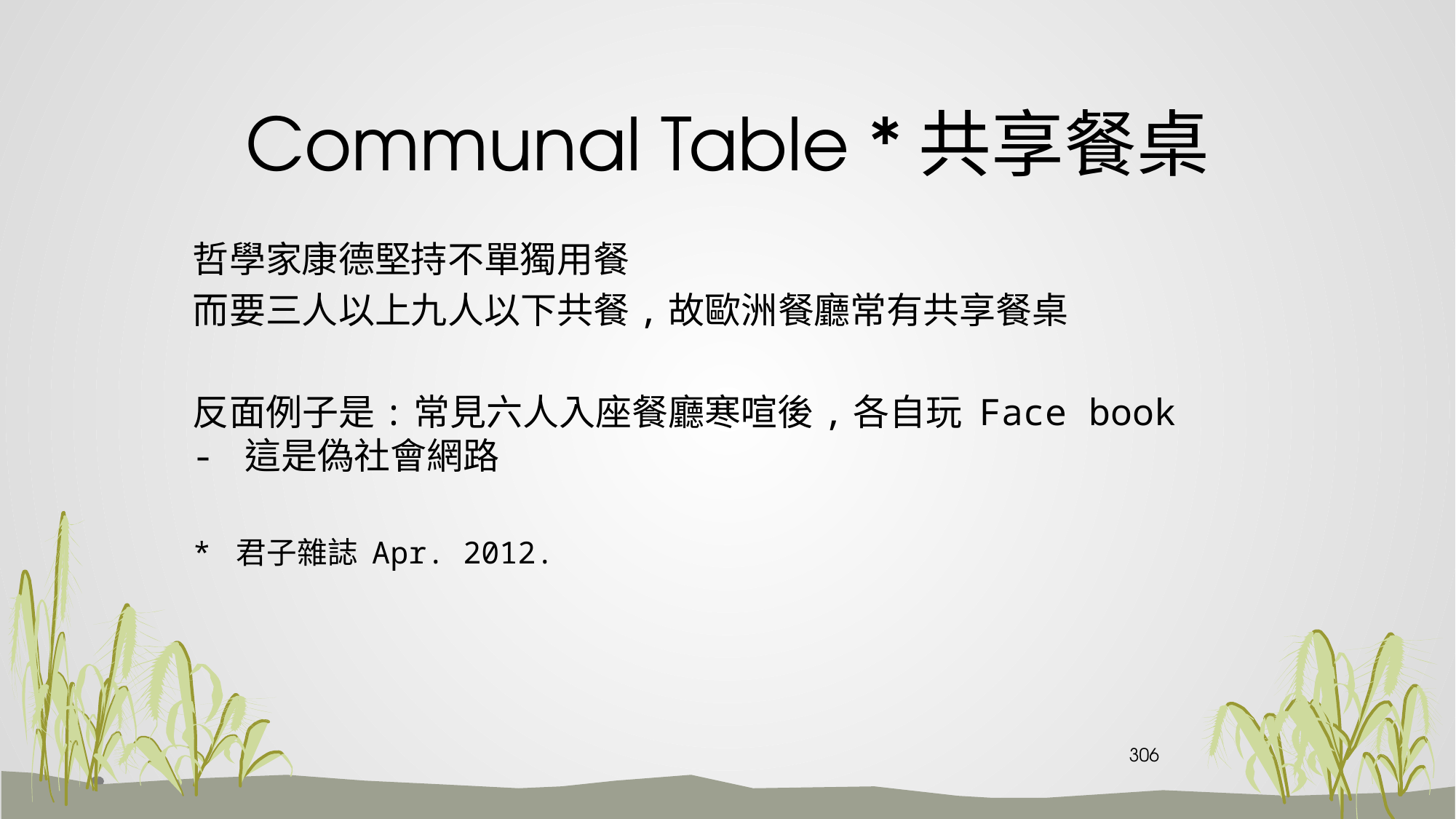

# Communal Table *共享餐桌
哲學家康德堅持不單獨用餐
而要三人以上九人以下共餐,故歐洲餐廳常有共享餐桌

反面例子是:常見六人入座餐廳寒喧後,各自玩 Face book - 這是偽社會網路

* 君子雜誌 Apr. 2012.

306